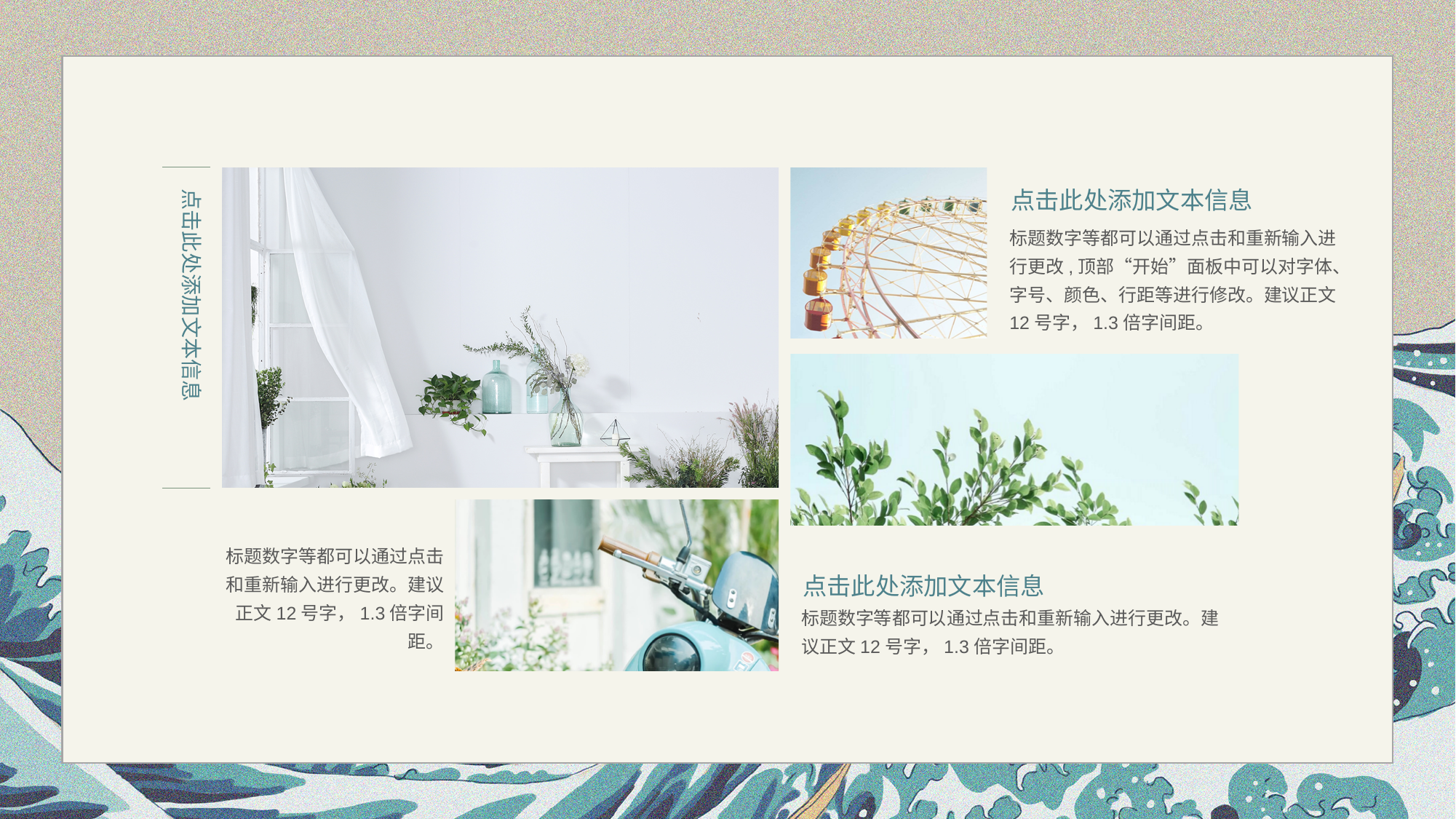

点击此处添加文本信息
点击此处添加文本信息
标题数字等都可以通过点击和重新输入进行更改,顶部“开始”面板中可以对字体、字号、颜色、行距等进行修改。建议正文12号字，1.3倍字间距。

标题数字等都可以通过点击和重新输入进行更改。建议正文12号字，1.3倍字间距。
点击此处添加文本信息
标题数字等都可以通过点击和重新输入进行更改。建议正文12号字，1.3倍字间距。